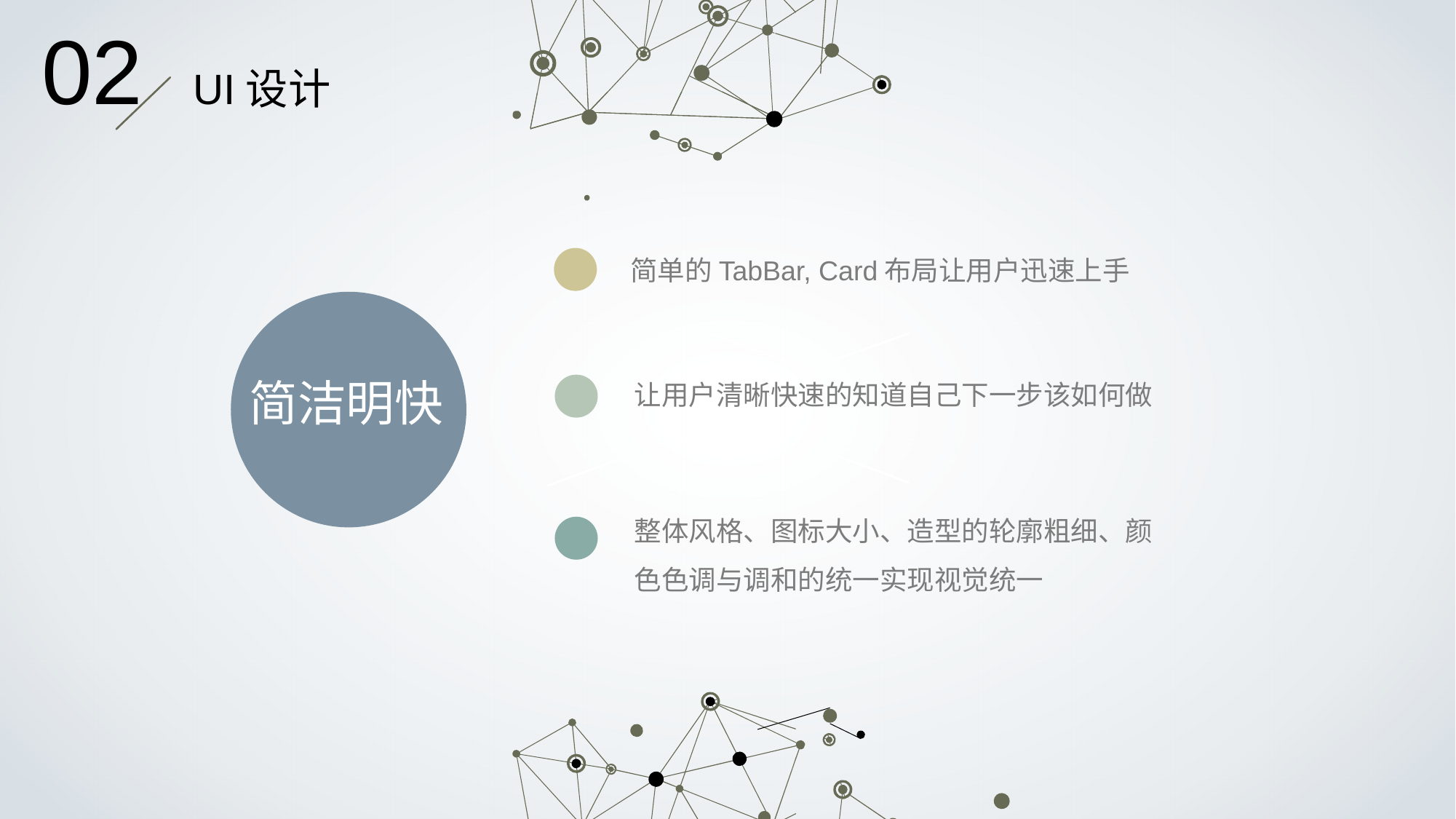

02  UI设计
简单的TabBar, Card布局让用户迅速上手

简洁明快

让用户清晰快速的知道自己下一步该如何做
整体风格、图标大小、造型的轮廓粗细、颜色色调与调和的统一实现视觉统一